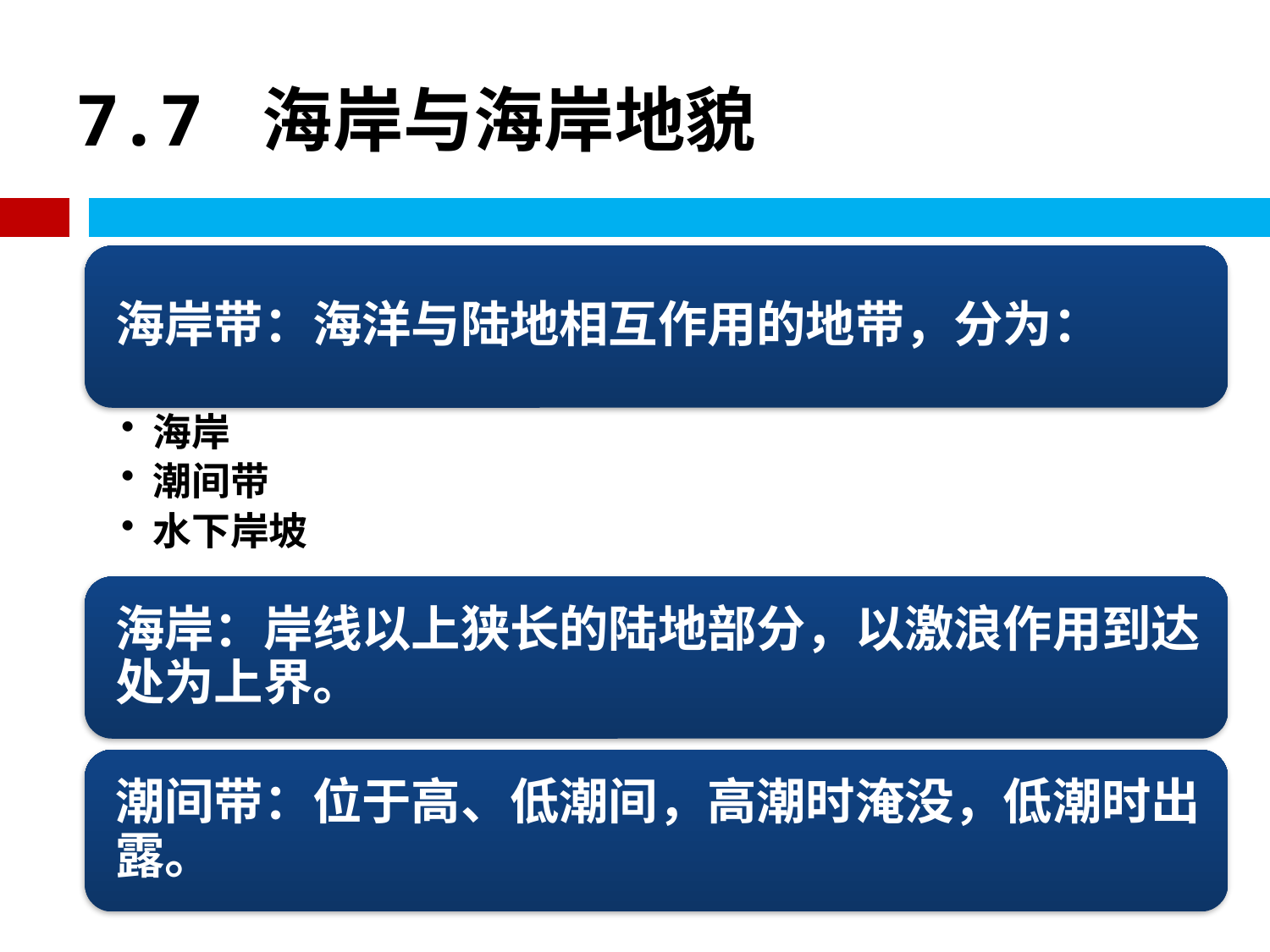

# 7.7 海岸与海岸地貌

海岸带：海洋与陆地相互作用的地带，分为：
海岸
潮间带
水下岸坡
海岸：岸线以上狭长的陆地部分，以激浪作用到达处为上界。
潮间带：位于高、低潮间，高潮时淹没，低潮时出露。